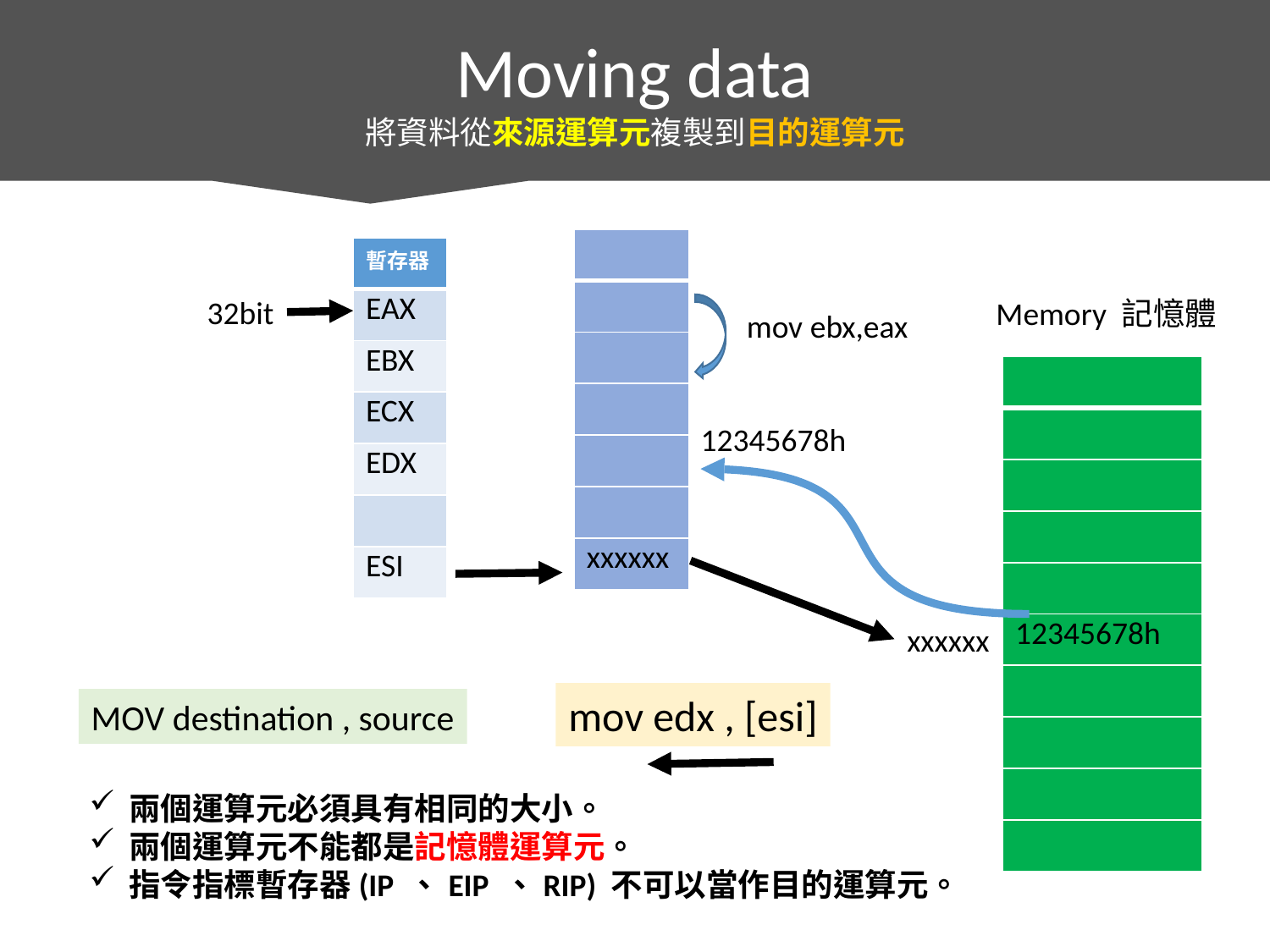

Moving data
將資料從來源運算元複製到目的運算元
|  |
| --- |
|  |
|  |
|  |
|  |
|  |
| xxxxxx |
| 暫存器 |
| --- |
| EAX |
| EBX |
| ECX |
| EDX |
|  |
| ESI |
32bit
Memory 記憶體

mov ebx,eax
|  |
| --- |
|  |
|  |
|  |
|  |
| 12345678h |
|  |
|  |
|  |
|  |
12345678h
xxxxxx
mov edx , [esi]
MOV destination , source
兩個運算元必須具有相同的大小。
兩個運算元不能都是記憶體運算元。
指令指標暫存器(IP 、EIP 、RIP) 不可以當作目的運算元。